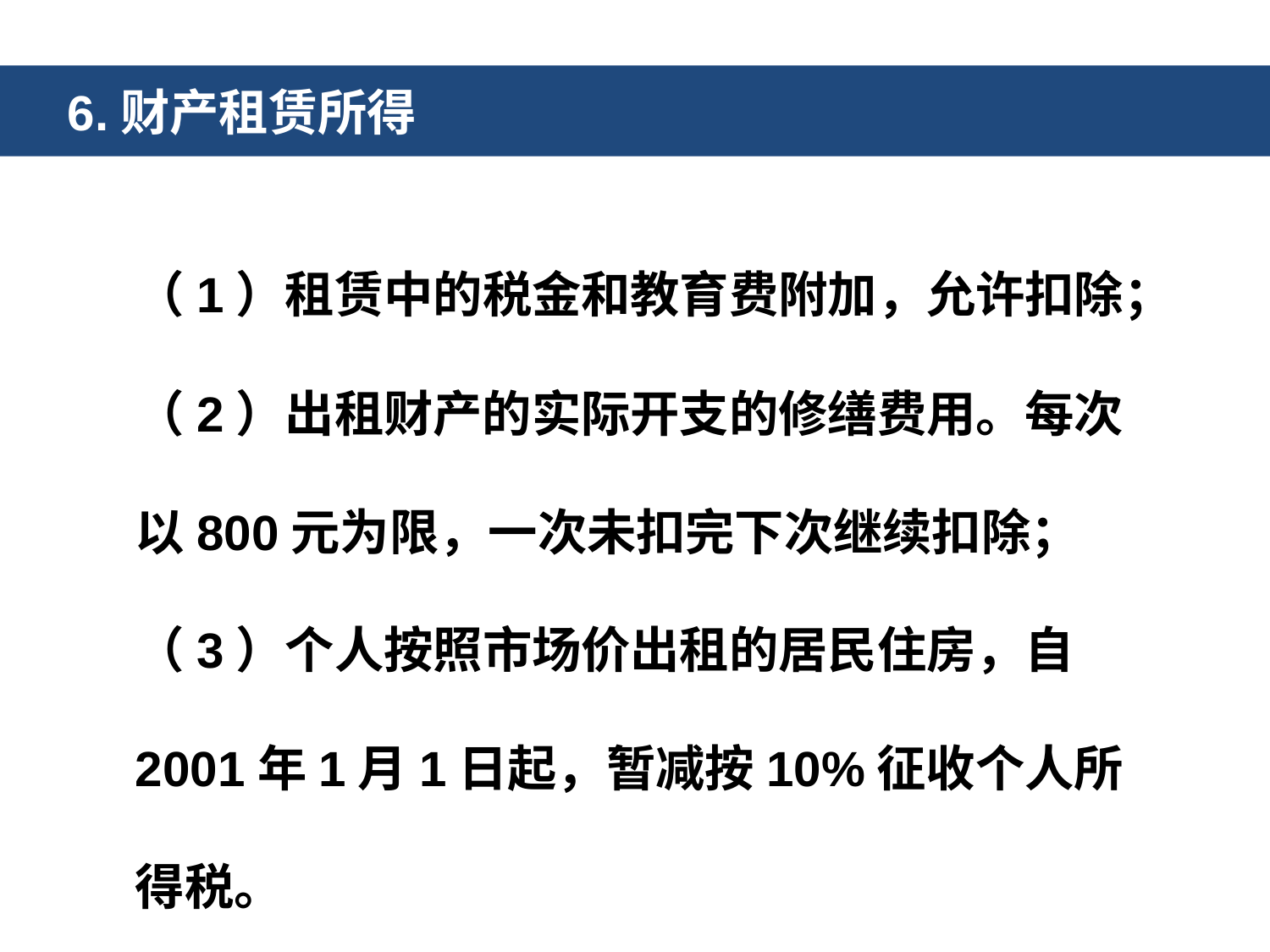

6.财产租赁所得
（1）租赁中的税金和教育费附加，允许扣除；
（2）出租财产的实际开支的修缮费用。每次以800元为限，一次未扣完下次继续扣除；
（3）个人按照市场价出租的居民住房，自2001年1月1日起，暂减按10%征收个人所得税。